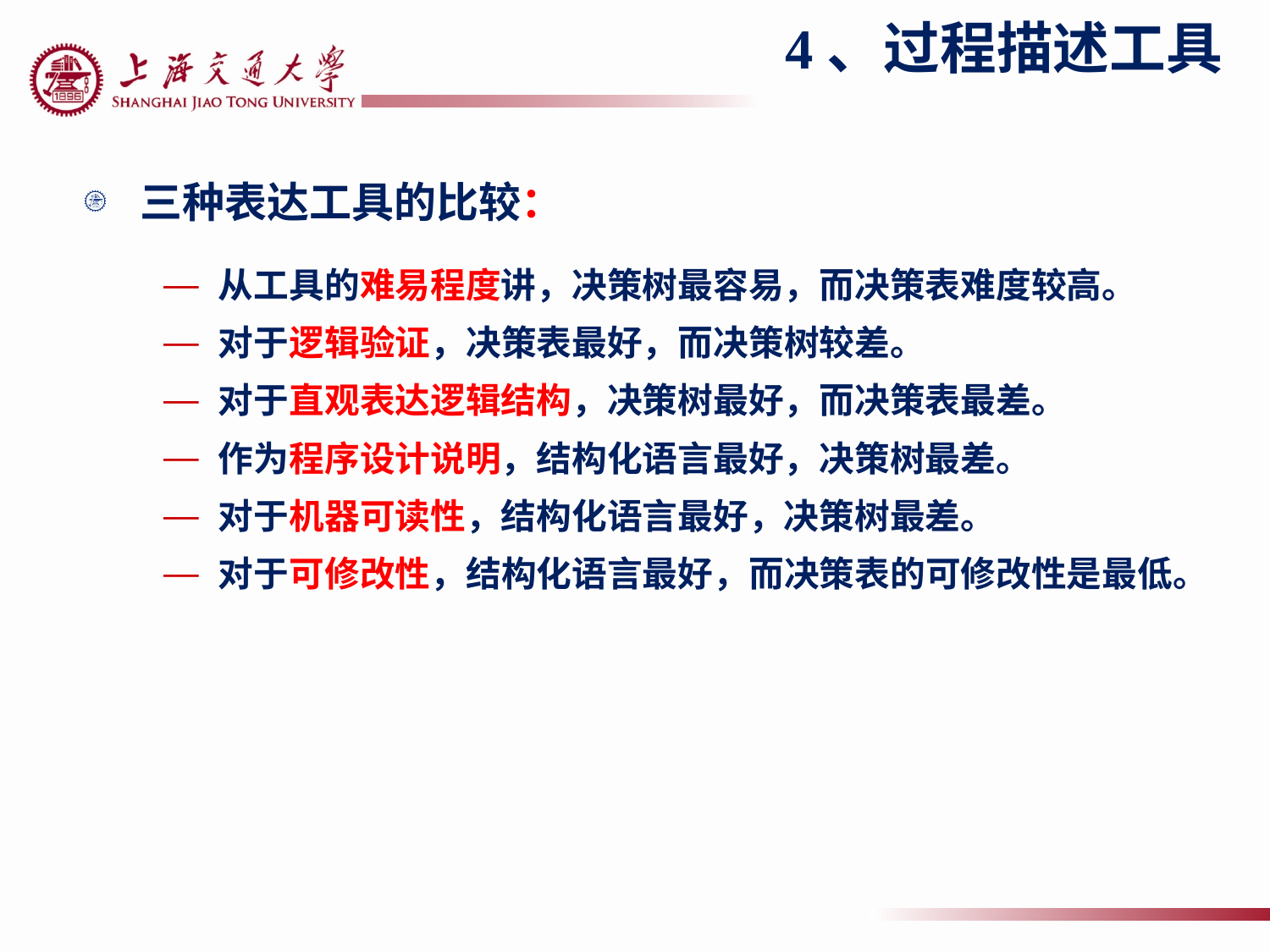

4、过程描述工具
三种表达工具的比较：
从工具的难易程度讲，决策树最容易，而决策表难度较高。
对于逻辑验证，决策表最好，而决策树较差。
对于直观表达逻辑结构，决策树最好，而决策表最差。
作为程序设计说明，结构化语言最好，决策树最差。
对于机器可读性，结构化语言最好，决策树最差。
对于可修改性，结构化语言最好，而决策表的可修改性是最低。